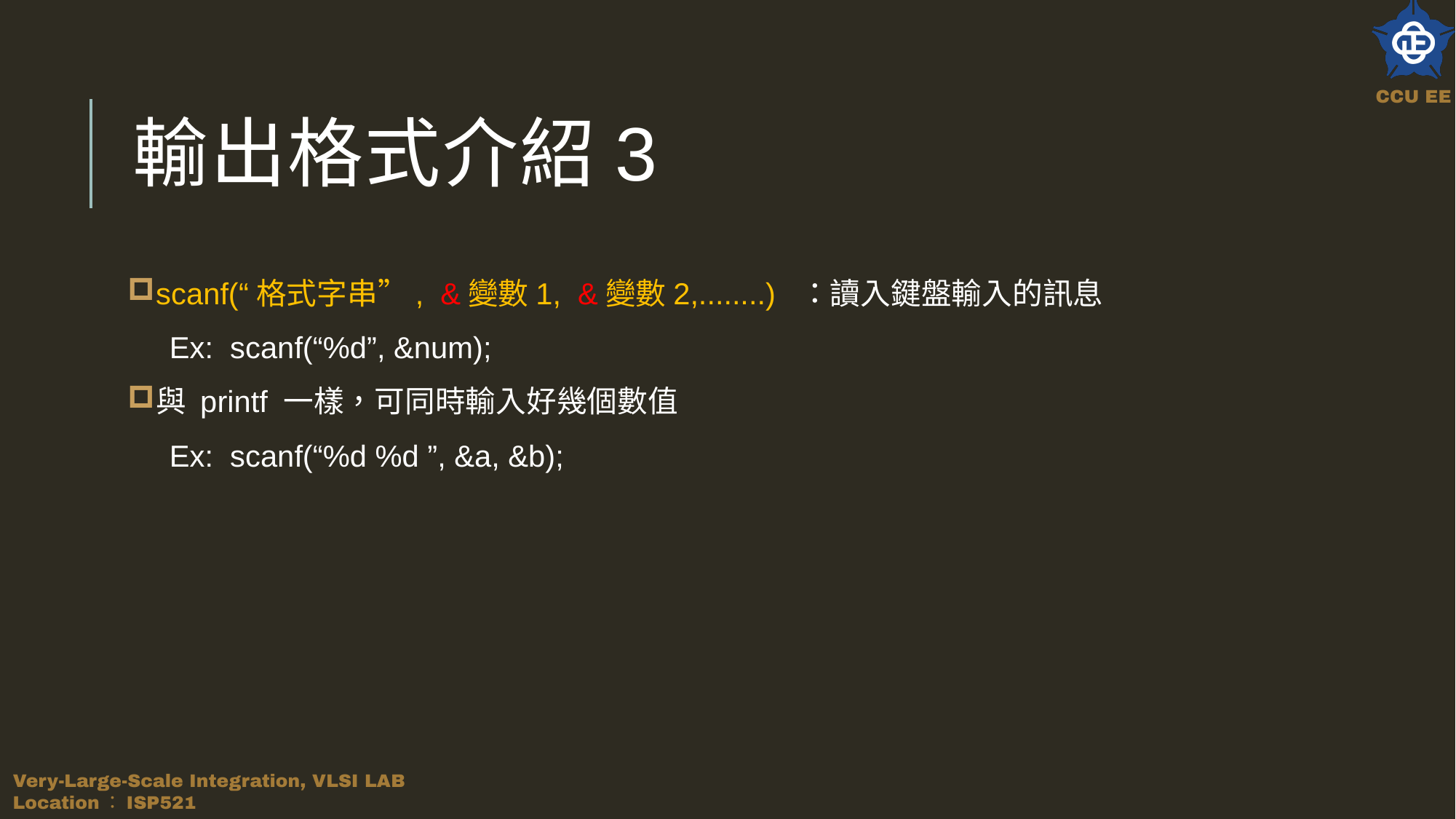

# 輸出格式介紹3
scanf(“格式字串”,  &變數1,  &變數2,........)  ：讀入鍵盤輸入的訊息
     Ex:  scanf(“%d”, &num);
與 printf 一樣，可同時輸入好幾個數值
     Ex:  scanf(“%d %d ”, &a, &b);